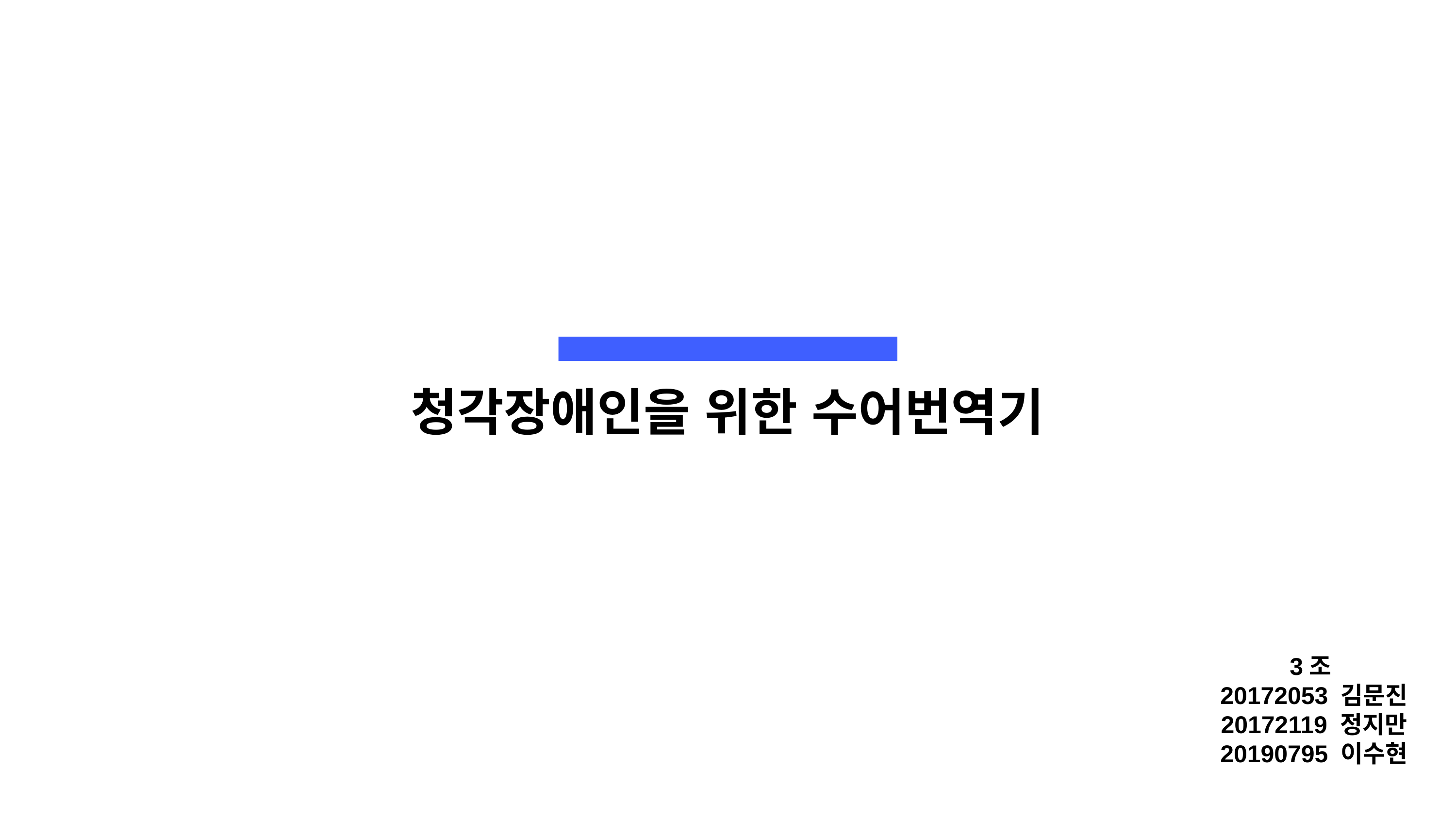

청각장애인을 위한 수어번역기
3조
20172053 김문진
20172119 정지만
20190795 이수현